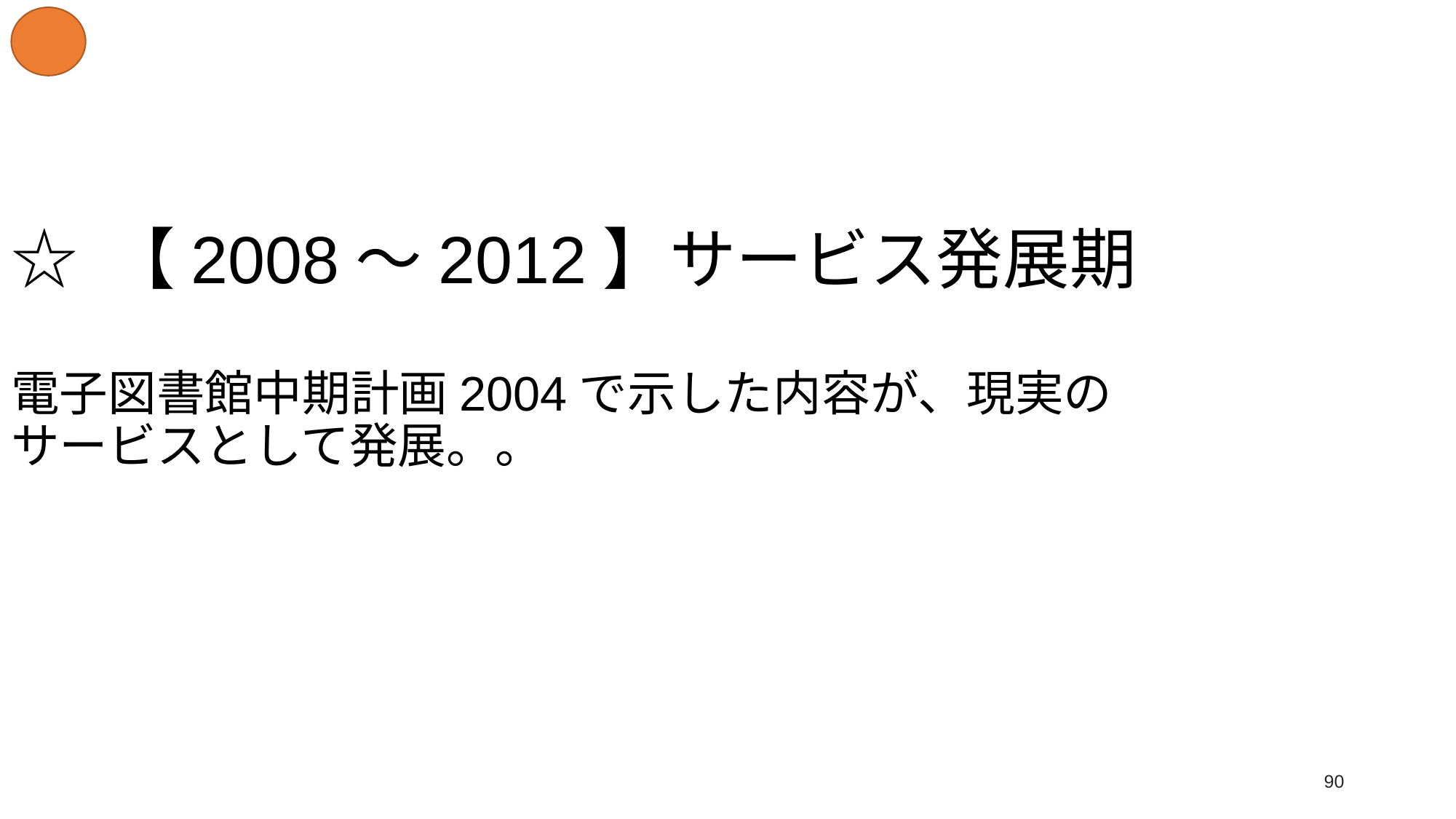

# ☆ 【2008～2012】サービス発展期
電子図書館中期計画2004で示した内容が、現実のサービスとして発展。。

90